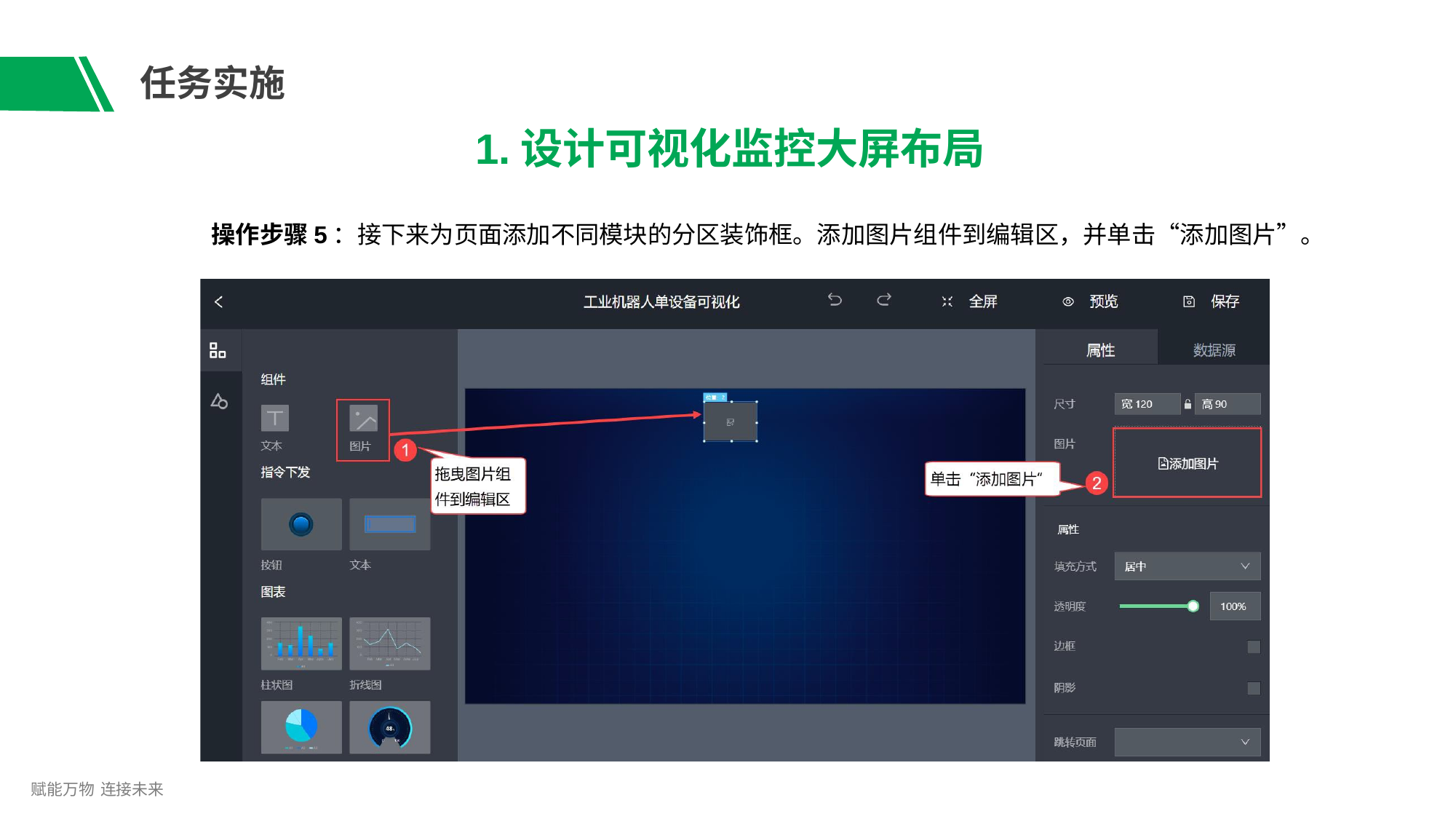

# 任务实施
1.设计可视化监控大屏布局
操作步骤5：接下来为页面添加不同模块的分区装饰框。添加图片组件到编辑区，并单击“添加图片”。

赋能万物 连接未来